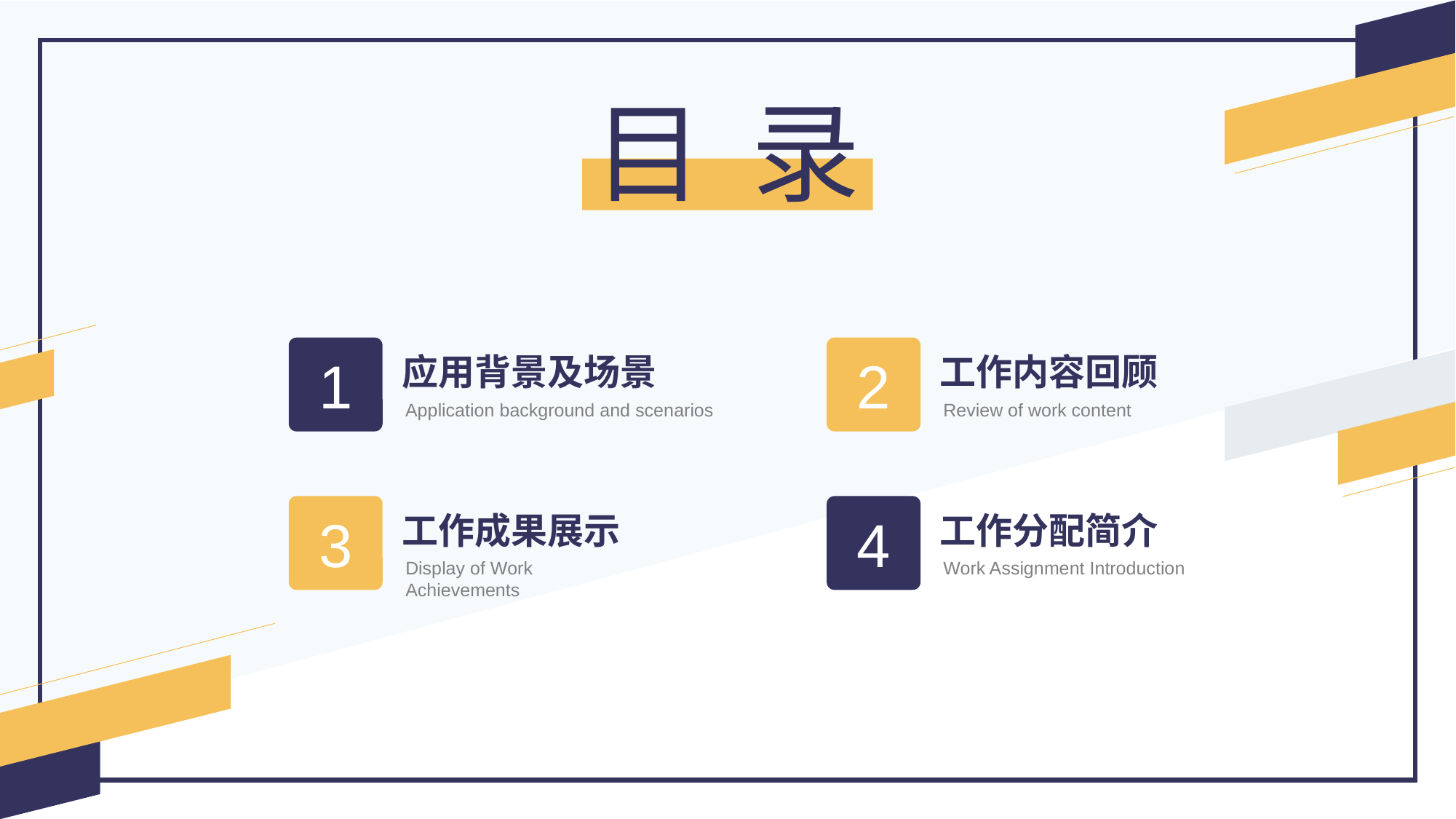

目 录

1
2
应用背景及场景
工作内容回顾

Review of work content
Application background and scenarios

3
4
工作成果展示
工作分配简介
Display of Work Achievements
Work Assignment Introduction